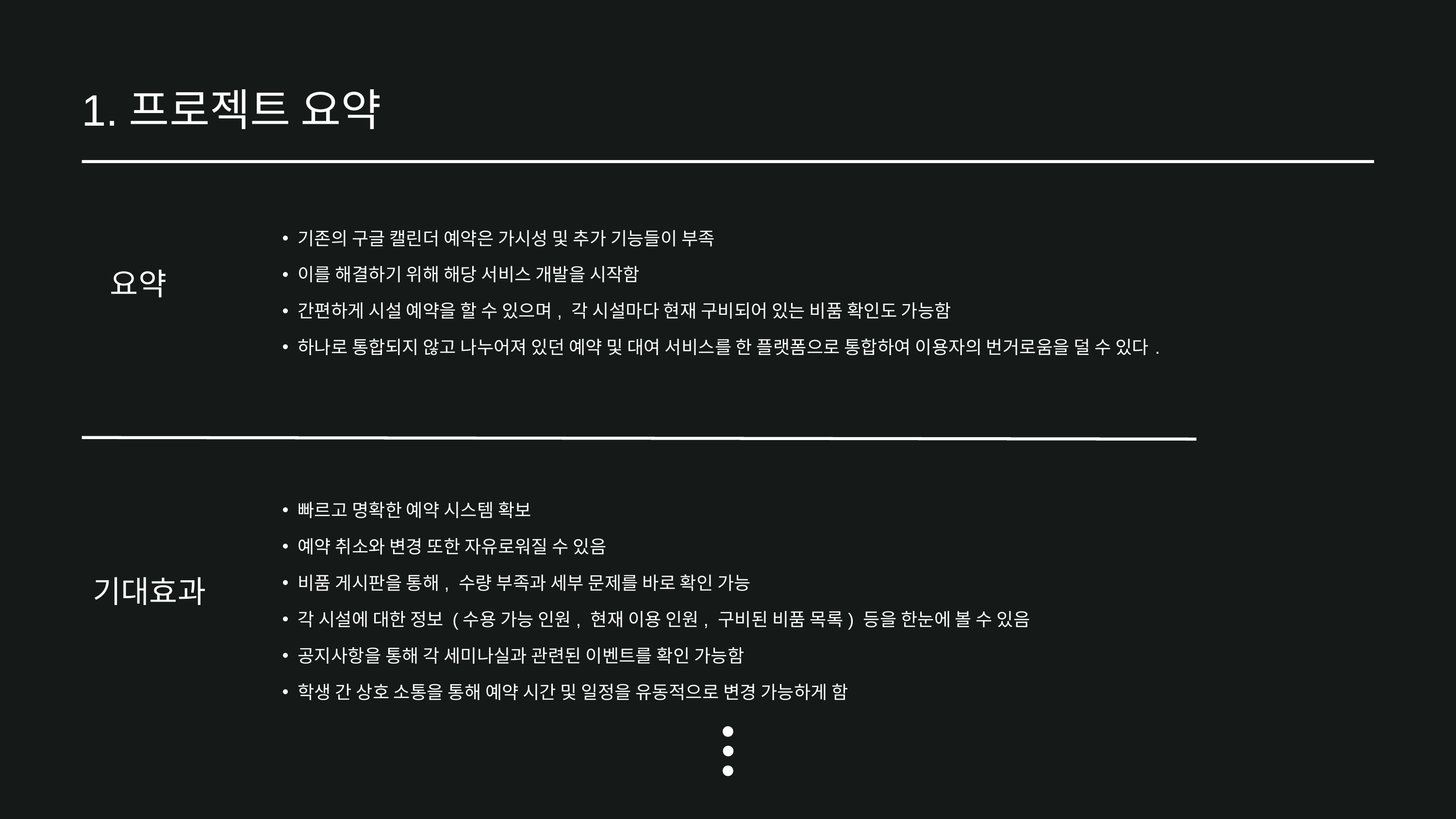

1.프로젝트 요약

기존의 구글 캘린더 예약은 가시성 및 추가 기능들이 부족
이를 해결하기 위해 해당 서비스 개발을 시작함
간편하게 시설 예약을 할 수 있으며, 각 시설마다 현재 구비되어 있는 비품 확인도 가능함
하나로 통합되지 않고 나누어져 있던 예약 및 대여 서비스를 한 플랫폼으로 통합하여 이용자의 번거로움을 덜 수 있다.

요약

빠르고 명확한 예약 시스템 확보
예약 취소와 변경 또한 자유로워질 수 있음
비품 게시판을 통해, 수량 부족과 세부 문제를 바로 확인 가능
각 시설에 대한 정보 (수용 가능 인원, 현재 이용 인원, 구비된 비품 목록) 등을 한눈에 볼 수 있음
공지사항을 통해 각 세미나실과 관련된 이벤트를 확인 가능함
학생 간 상호 소통을 통해 예약 시간 및 일정을 유동적으로 변경 가능하게 함

기대효과